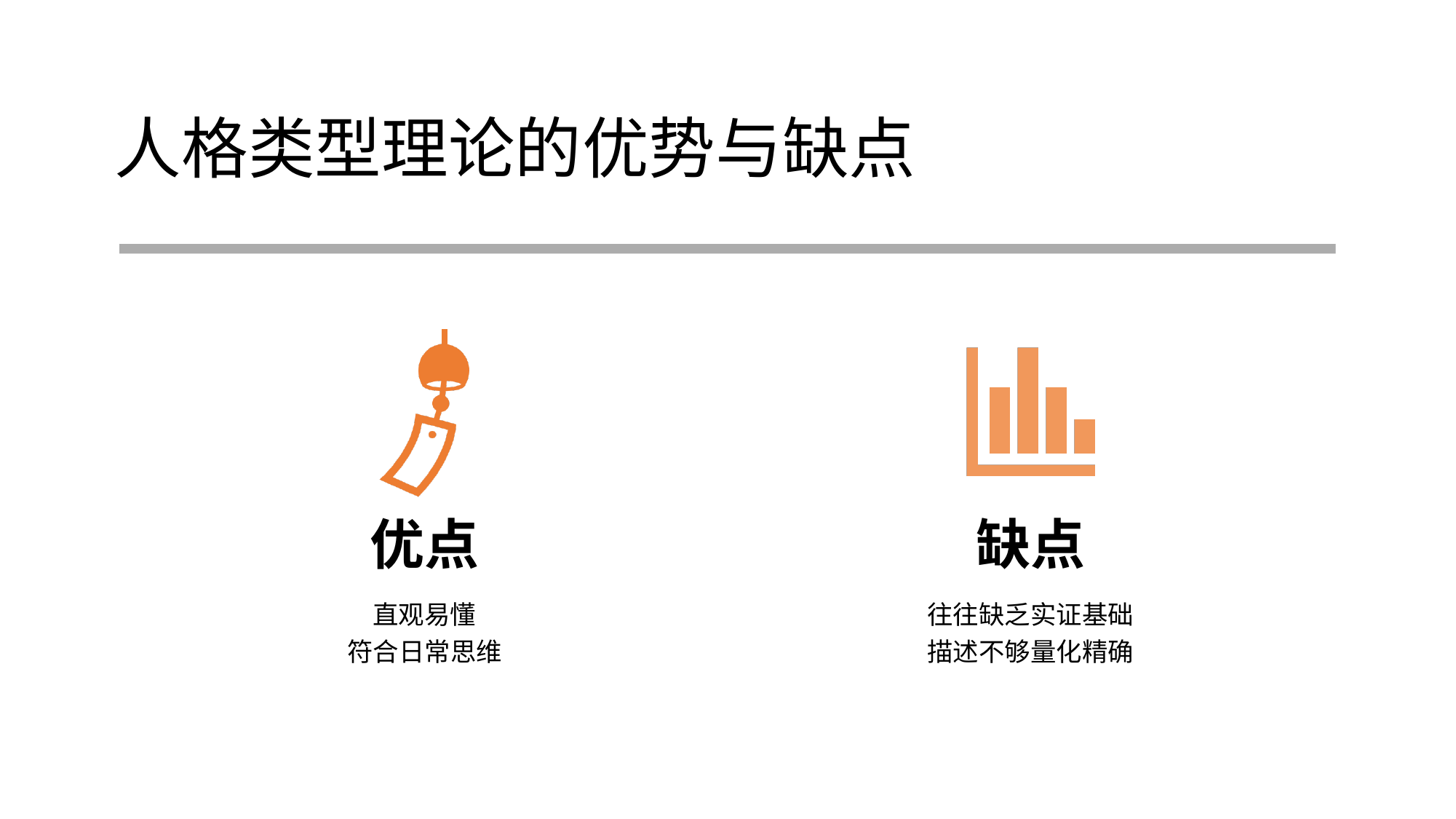

# 人格类型理论的优势与缺点

优点
直观易懂
符合日常思维
缺点
往往缺乏实证基础
描述不够量化精确